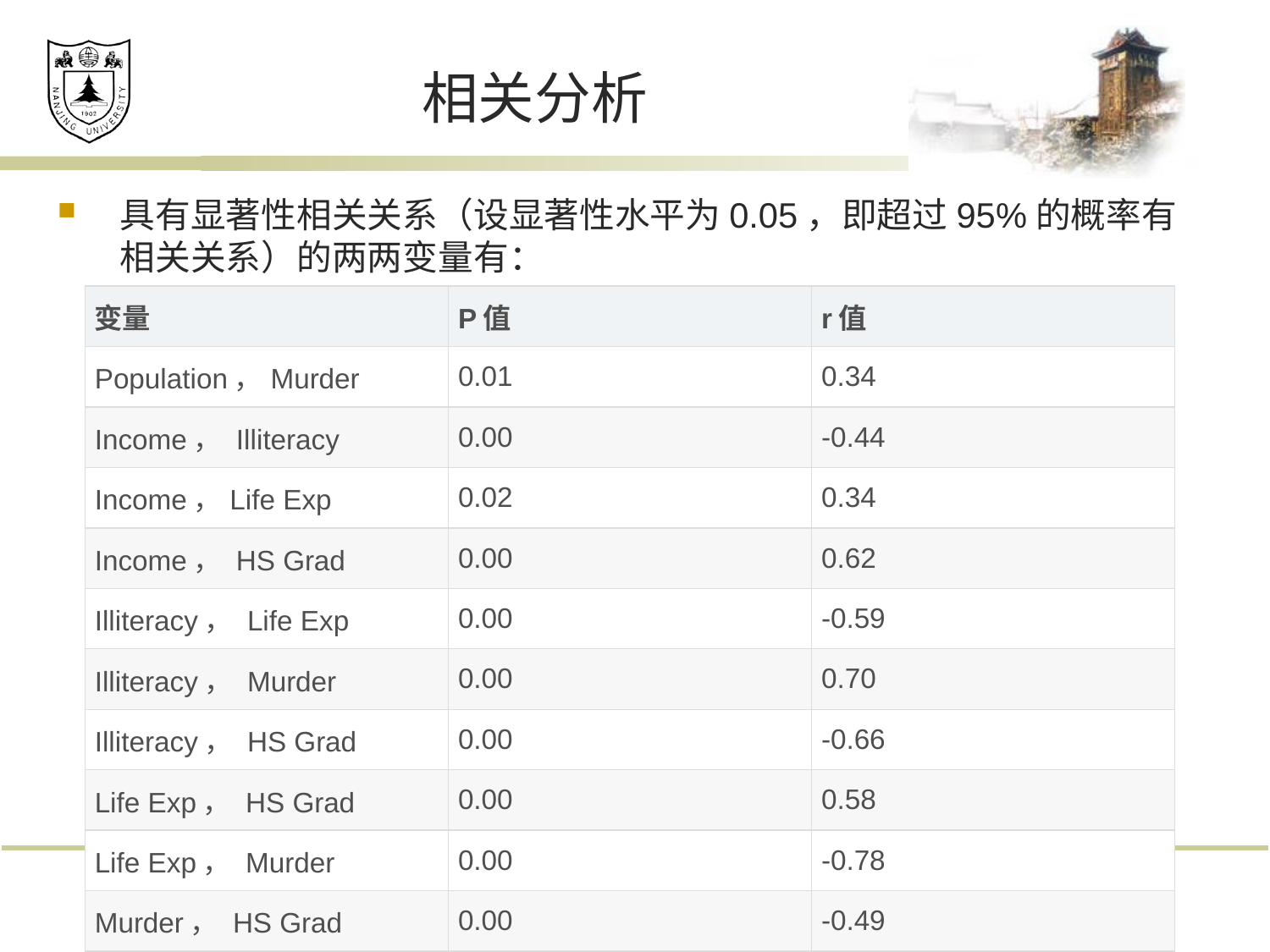

# 相关分析
具有显著性相关关系（设显著性水平为0.05，即超过95%的概率有相关关系）的两两变量有：
| 变量 | P值 | r值 |
| --- | --- | --- |
| Population，Murder | 0.01 | 0.34 |
| Income， Illiteracy | 0.00 | -0.44 |
| Income，Life Exp | 0.02 | 0.34 |
| Income， HS Grad | 0.00 | 0.62 |
| Illiteracy， Life Exp | 0.00 | -0.59 |
| Illiteracy， Murder | 0.00 | 0.70 |
| Illiteracy， HS Grad | 0.00 | -0.66 |
| Life Exp， HS Grad | 0.00 | 0.58 |
| Life Exp， Murder | 0.00 | -0.78 |
| Murder， HS Grad | 0.00 | -0.49 |